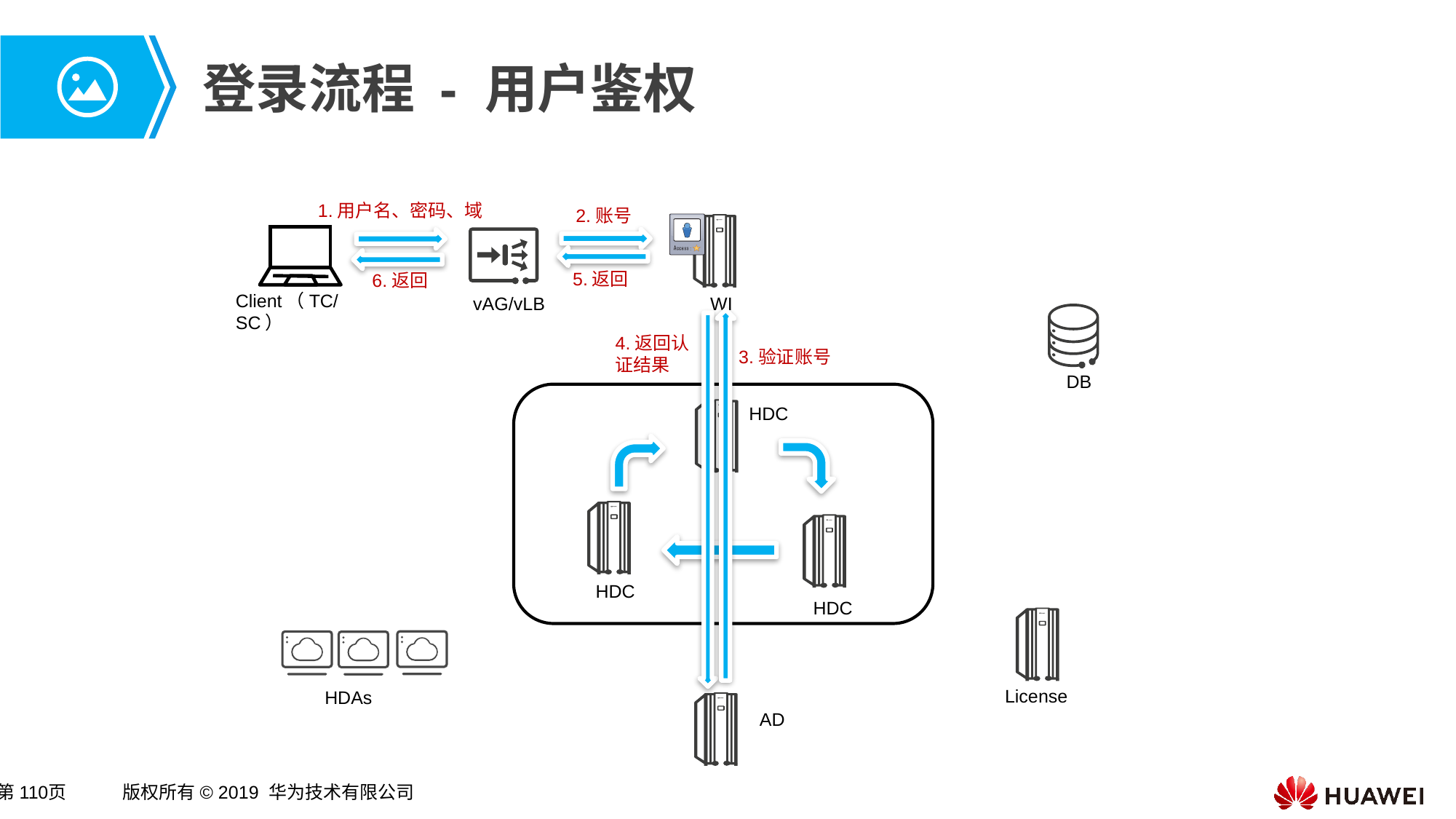

# 登录流程 - 用户鉴权
1.用户名、密码、域
2.账号

5.返回
6.返回
Client（TC/SC）
vAG/vLB
WI

4.返回认证结果
3.验证账号
DB

HDC

HDC
HDC

License
HDAs

AD